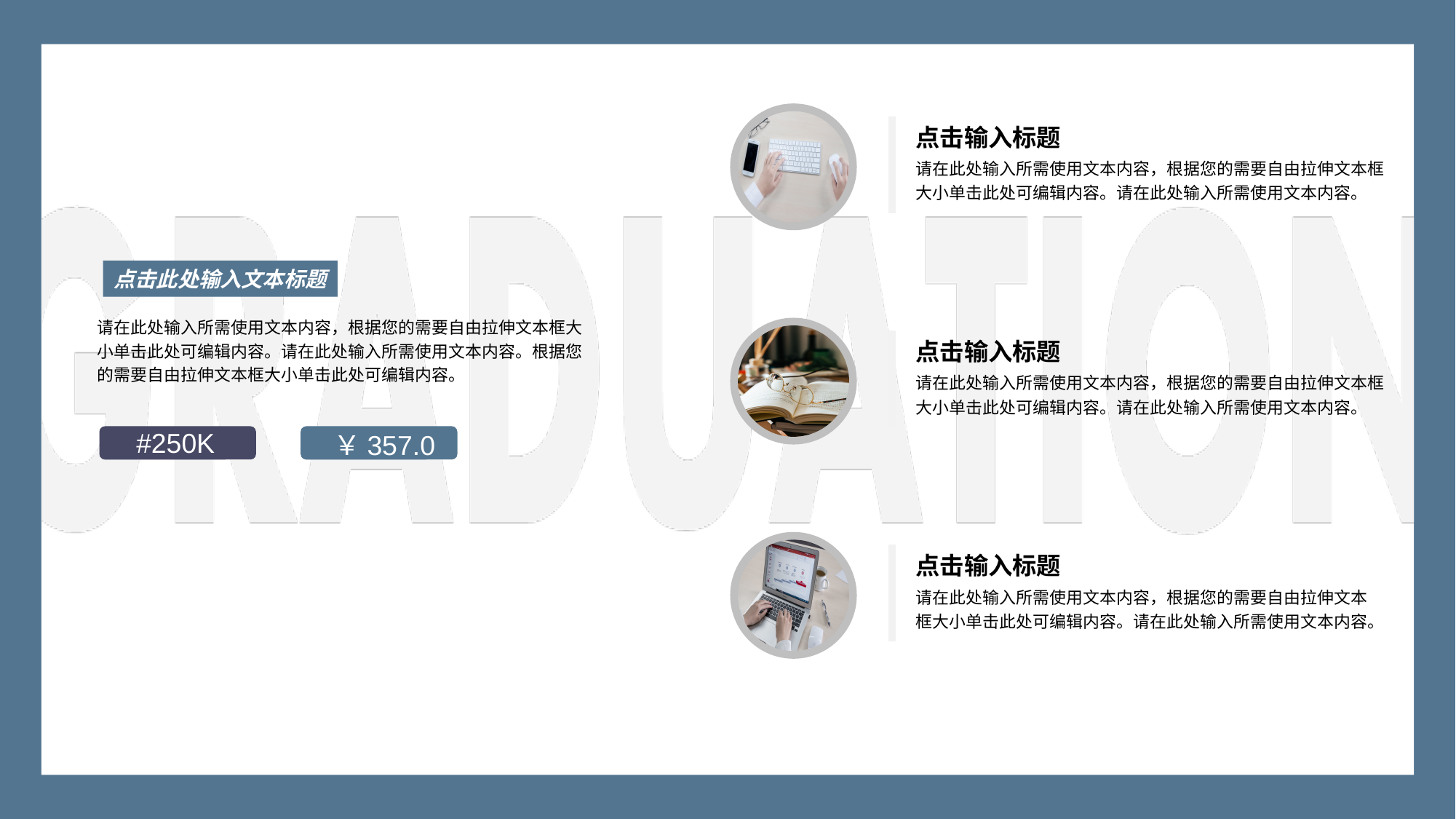

点击输入标题
请在此处输入所需使用文本内容，根据您的需要自由拉伸文本框大小单击此处可编辑内容。请在此处输入所需使用文本内容。
点击此处输入文本标题
请在此处输入所需使用文本内容，根据您的需要自由拉伸文本框大小单击此处可编辑内容。请在此处输入所需使用文本内容。根据您的需要自由拉伸文本框大小单击此处可编辑内容。

点击输入标题
请在此处输入所需使用文本内容，根据您的需要自由拉伸文本框大小单击此处可编辑内容。请在此处输入所需使用文本内容。
#250K
￥357.0

点击输入标题
请在此处输入所需使用文本内容，根据您的需要自由拉伸文本框大小单击此处可编辑内容。请在此处输入所需使用文本内容。